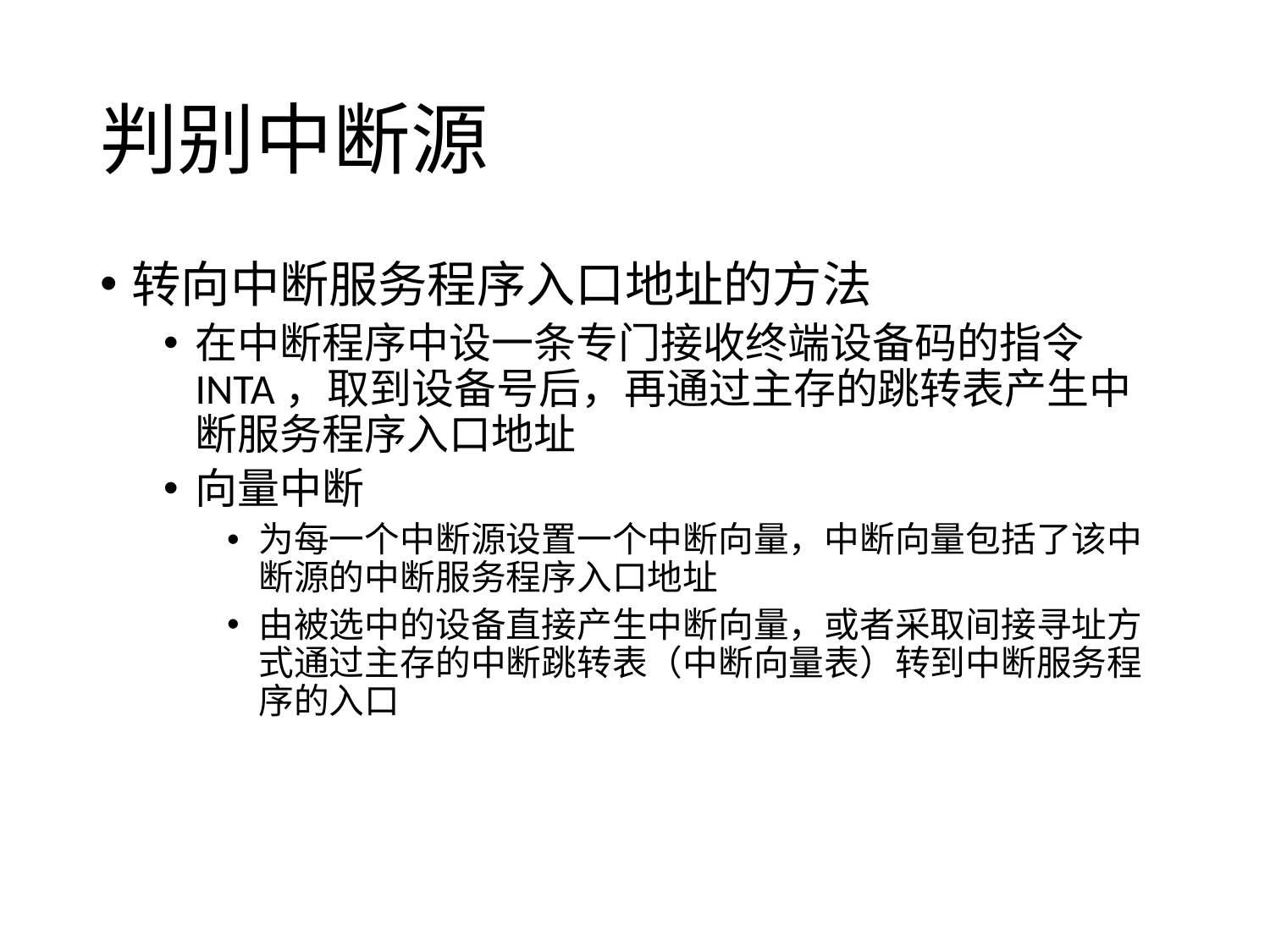

# 判别中断源
转向中断服务程序入口地址的方法
在中断程序中设一条专门接收终端设备码的指令INTA，取到设备号后，再通过主存的跳转表产生中断服务程序入口地址
向量中断
为每一个中断源设置一个中断向量，中断向量包括了该中断源的中断服务程序入口地址
由被选中的设备直接产生中断向量，或者采取间接寻址方式通过主存的中断跳转表（中断向量表）转到中断服务程序的入口